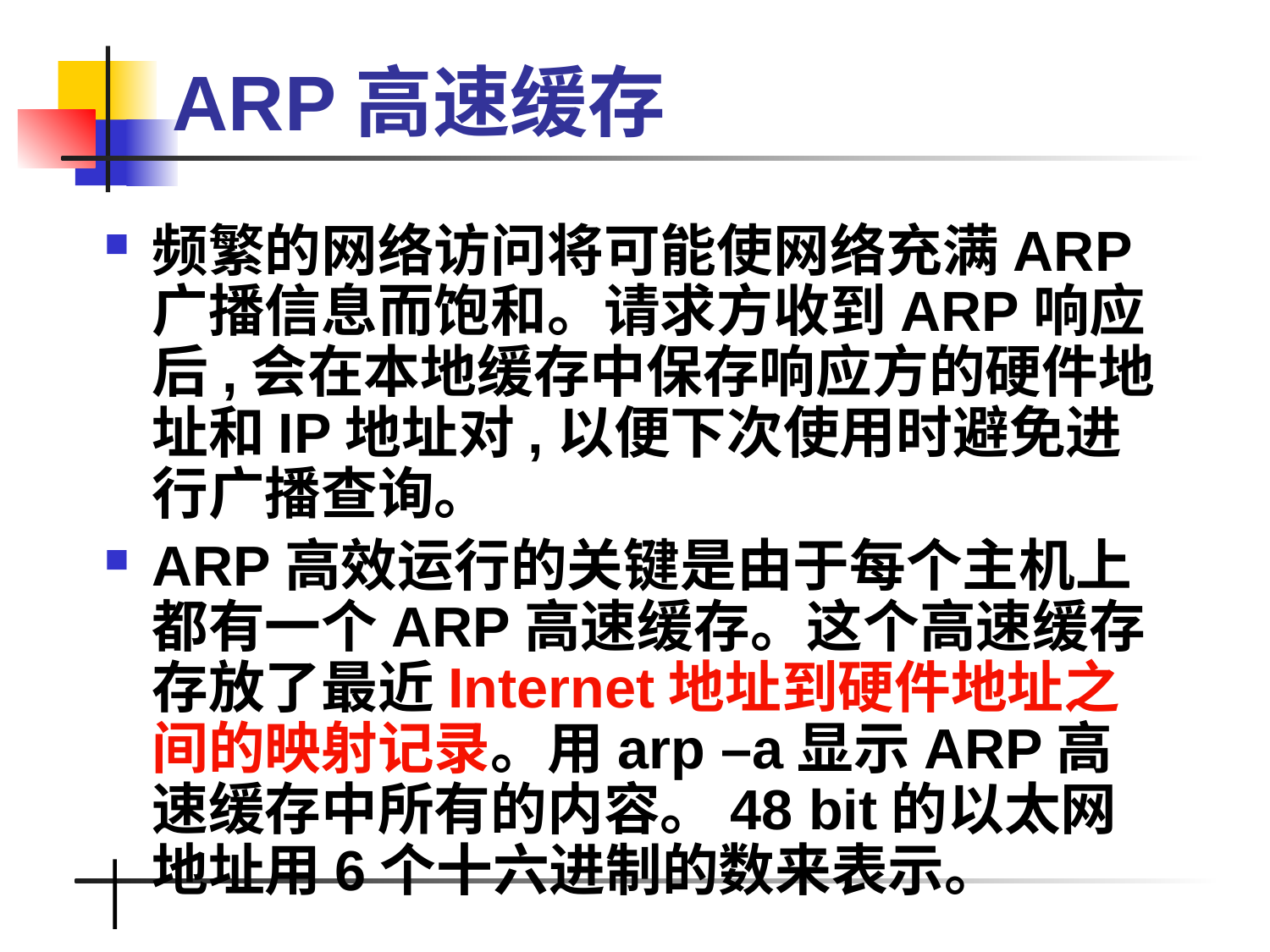

# ARP高速缓存
频繁的网络访问将可能使网络充满ARP广播信息而饱和。请求方收到ARP响应后,会在本地缓存中保存响应方的硬件地址和IP地址对,以便下次使用时避免进行广播查询。
ARP高效运行的关键是由于每个主机上都有一个ARP高速缓存。这个高速缓存存放了最近Internet地址到硬件地址之间的映射记录。用arp –a显示ARP高速缓存中所有的内容。48 bit的以太网地址用6个十六进制的数来表示。